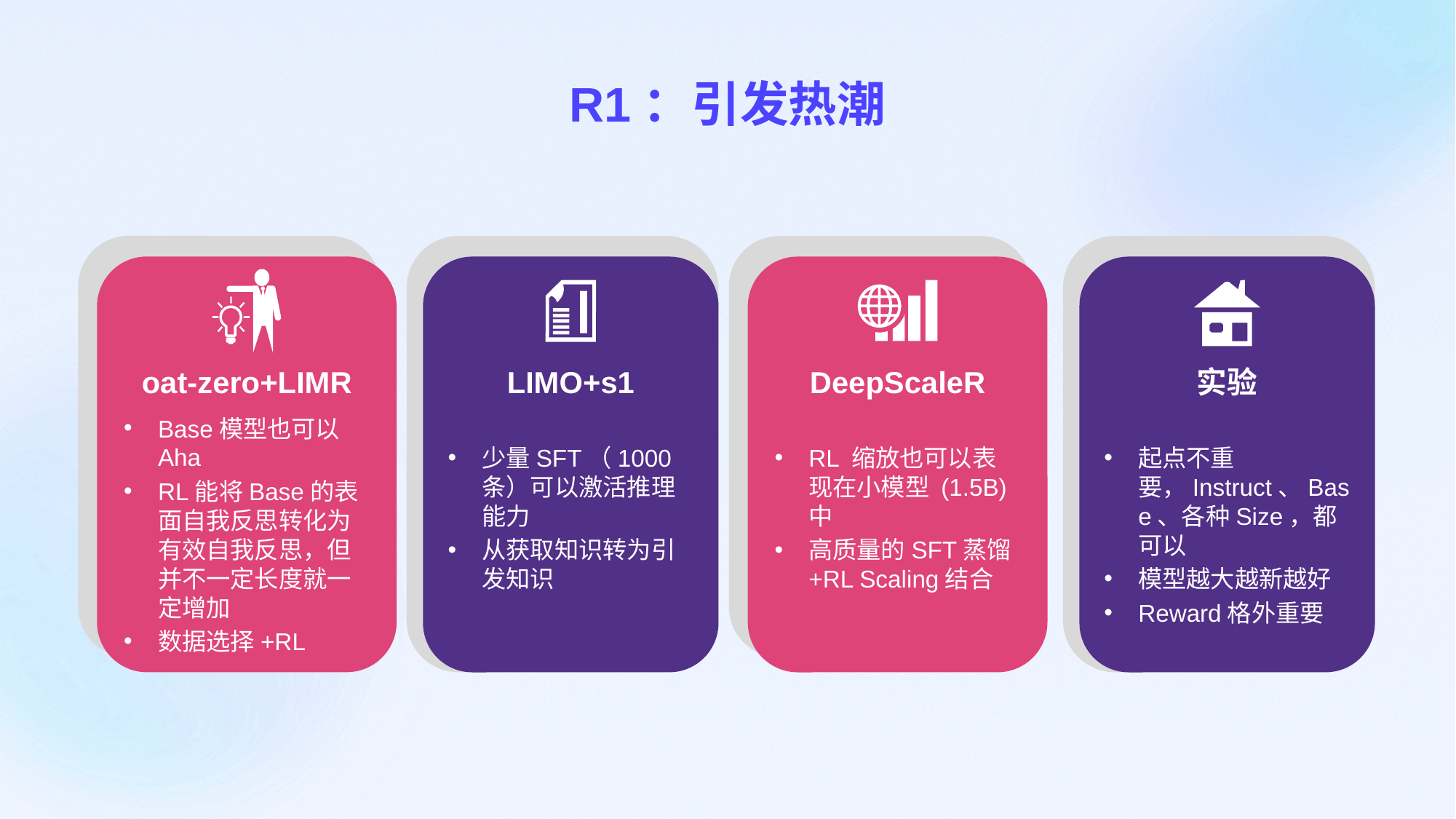

R1：引发热潮

LIMO+s1
DeepScaleR
实验
oat-zero+LIMR
Base模型也可以Aha
RL能将Base的表面自我反思转化为有效自我反思，但并不一定长度就一定增加
数据选择+RL
少量SFT（1000条）可以激活推理能力
从获取知识转为引发知识
RL 缩放也可以表现在小模型 (1.5B) 中
高质量的SFT蒸馏+RL Scaling结合
起点不重要，Instruct、Base、各种Size，都可以
模型越大越新越好
Reward格外重要